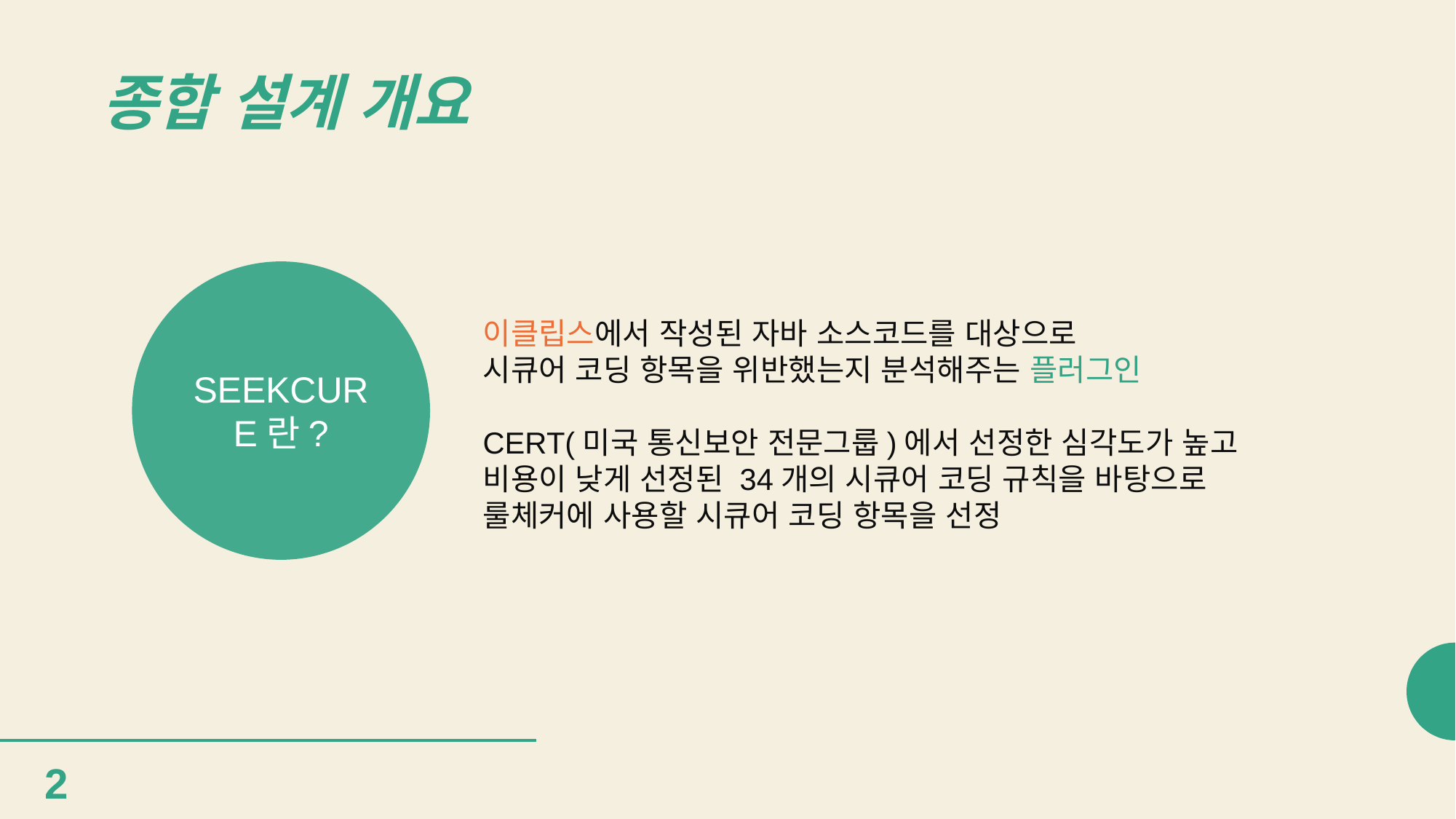

# 종합 설계 개요
SEEKCURE란?
이클립스에서 작성된 자바 소스코드를 대상으로
시큐어 코딩 항목을 위반했는지 분석해주는 플러그인

CERT(미국 통신보안 전문그룹)에서 선정한 심각도가 높고
비용이 낮게 선정된 34개의 시큐어 코딩 규칙을 바탕으로
룰체커에 사용할 시큐어 코딩 항목을 선정

2